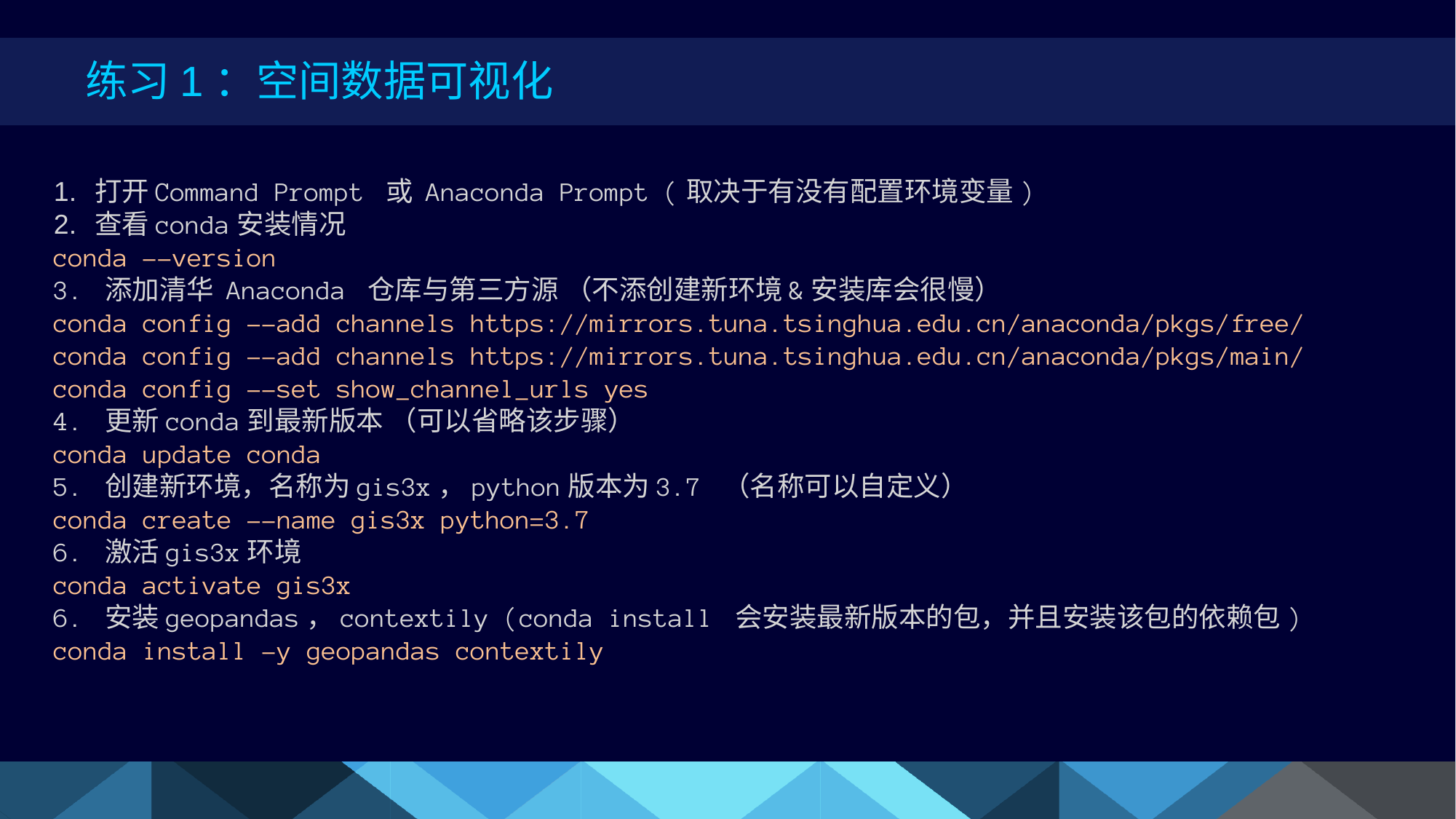

# 练习1：空间数据可视化
打开Command Prompt 或 Anaconda Prompt (取决于有没有配置环境变量)
查看conda安装情况
conda --version
3. 添加清华 Anaconda 仓库与第三方源 （不添创建新环境&安装库会很慢）
conda config --add channels https://mirrors.tuna.tsinghua.edu.cn/anaconda/pkgs/free/
conda config --add channels https://mirrors.tuna.tsinghua.edu.cn/anaconda/pkgs/main/
conda config --set show_channel_urls yes
4. 更新conda到最新版本 （可以省略该步骤）
conda update conda
5. 创建新环境，名称为gis3x，python版本为3.7 （名称可以自定义）
conda create --name gis3x python=3.7
6. 激活gis3x环境
conda activate gis3x
6. 安装geopandas，contextily (conda install 会安装最新版本的包，并且安装该包的依赖包)
conda install -y geopandas contextily